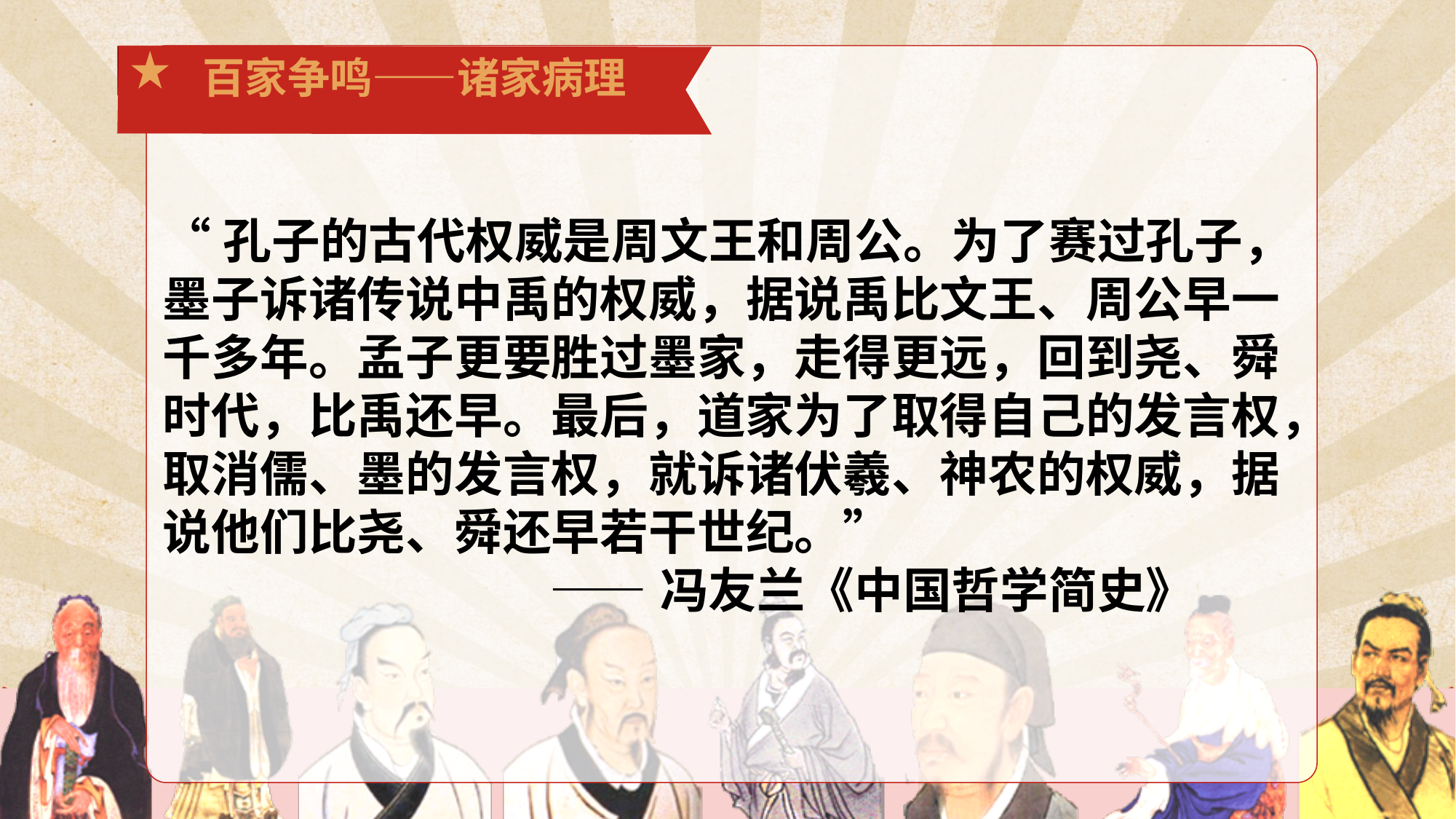

百家争鸣——诸家病理
“孔子的古代权威是周文王和周公。为了赛过孔子，墨子诉诸传说中禹的权威，据说禹比文王、周公早一千多年。孟子更要胜过墨家，走得更远，回到尧、舜时代，比禹还早。最后，道家为了取得自己的发言权，取消儒、墨的发言权，就诉诸伏羲、神农的权威，据说他们比尧、舜还早若干世纪。”
                                   ——冯友兰《中国哲学简史》